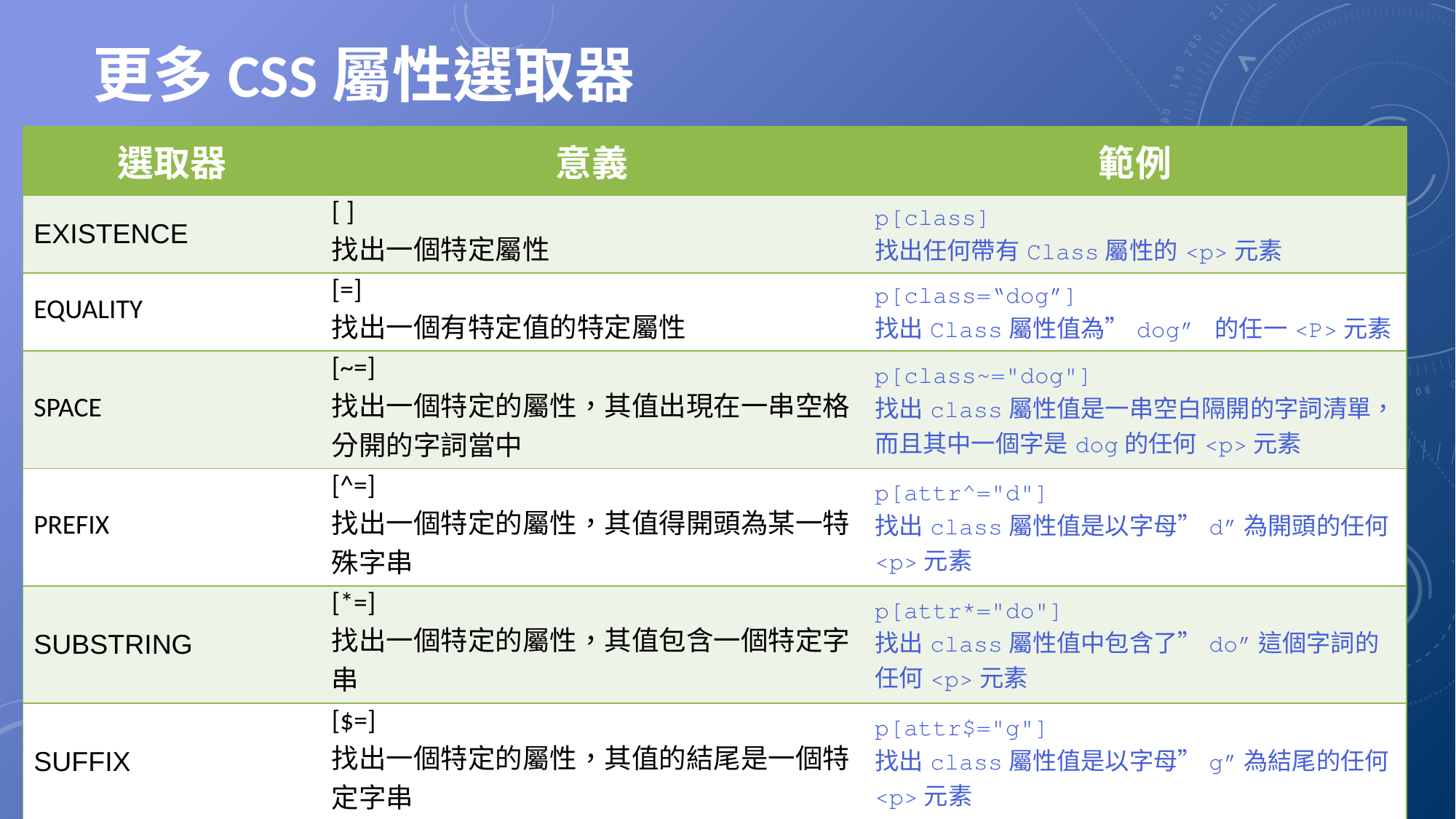

# 更多CSS屬性選取器
| 選取器 | 意義 | 範例 |
| --- | --- | --- |
| EXISTENCE | [ ] 找出一個特定屬性 | p[class] 找出任何帶有Class屬性的<p>元素 |
| EQUALITY | [=] 找出一個有特定值的特定屬性 | p[class=“dog”] 找出Class屬性值為”dog” 的任一<P>元素 |
| SPACE | [~=] 找出一個特定的屬性，其值出現在一串空格分開的字詞當中 | p[class~="dog"] 找出class屬性值是一串空白隔開的字詞清單，而且其中一個字是dog的任何<p>元素 |
| PREFIX | [^=] 找出一個特定的屬性，其值得開頭為某一特殊字串 | p[attr^="d"] 找出class屬性值是以字母”d”為開頭的任何<p>元素 |
| SUBSTRING | [\*=] 找出一個特定的屬性，其值包含一個特定字串 | p[attr\*="do"] 找出class屬性值中包含了”do”這個字詞的任何<p>元素 |
| SUFFIX | [$=] 找出一個特定的屬性，其值的結尾是一個特定字串 | p[attr$="g"] 找出class屬性值是以字母”g”為結尾的任何<p>元素 |

48